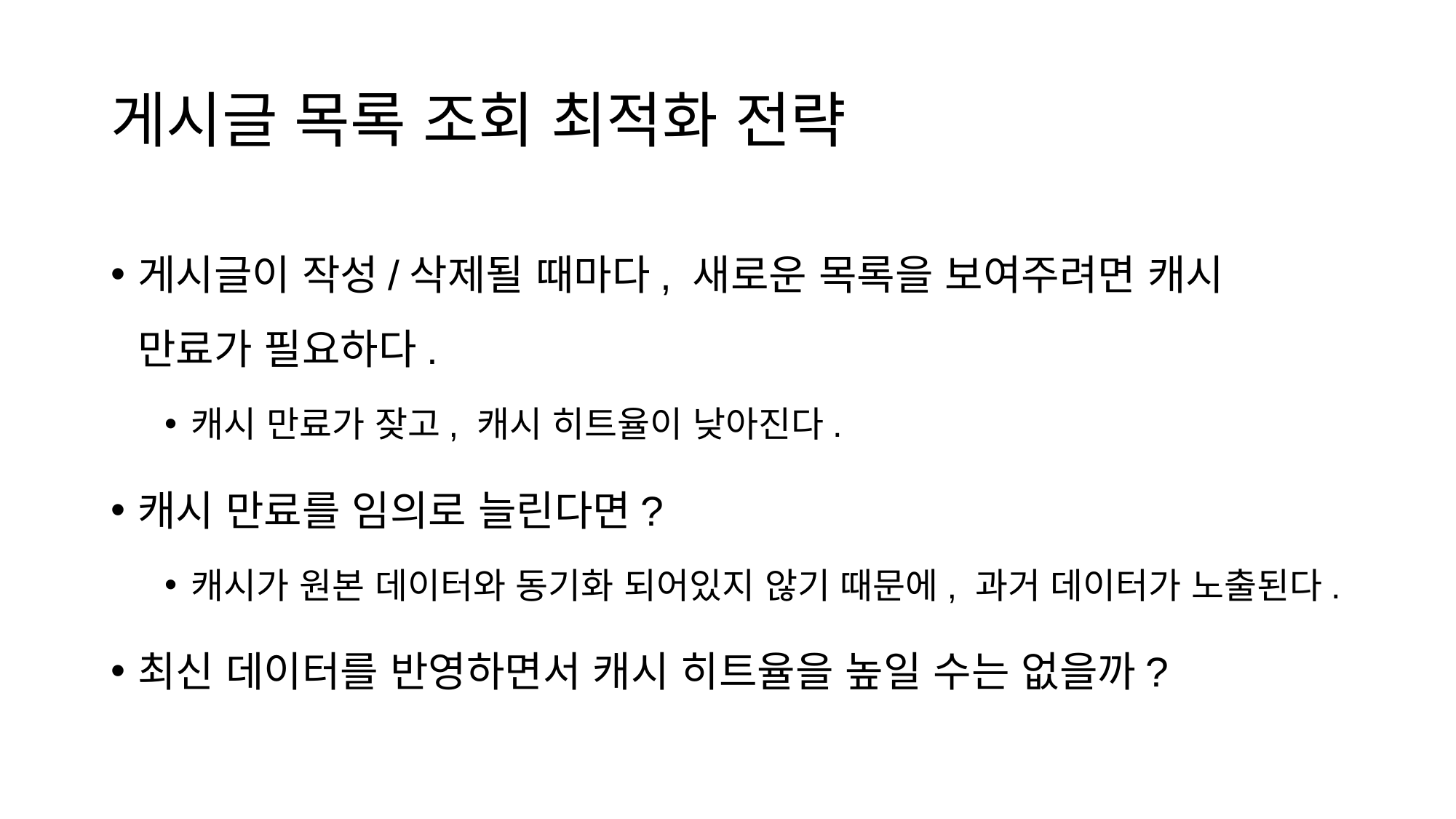

# 게시글 목록 조회 최적화 전략
게시글이 작성/삭제될 때마다, 새로운 목록을 보여주려면 캐시 만료가 필요하다.
캐시 만료가 잦고, 캐시 히트율이 낮아진다.
캐시 만료를 임의로 늘린다면?
캐시가 원본 데이터와 동기화 되어있지 않기 때문에, 과거 데이터가 노출된다.
최신 데이터를 반영하면서 캐시 히트율을 높일 수는 없을까?